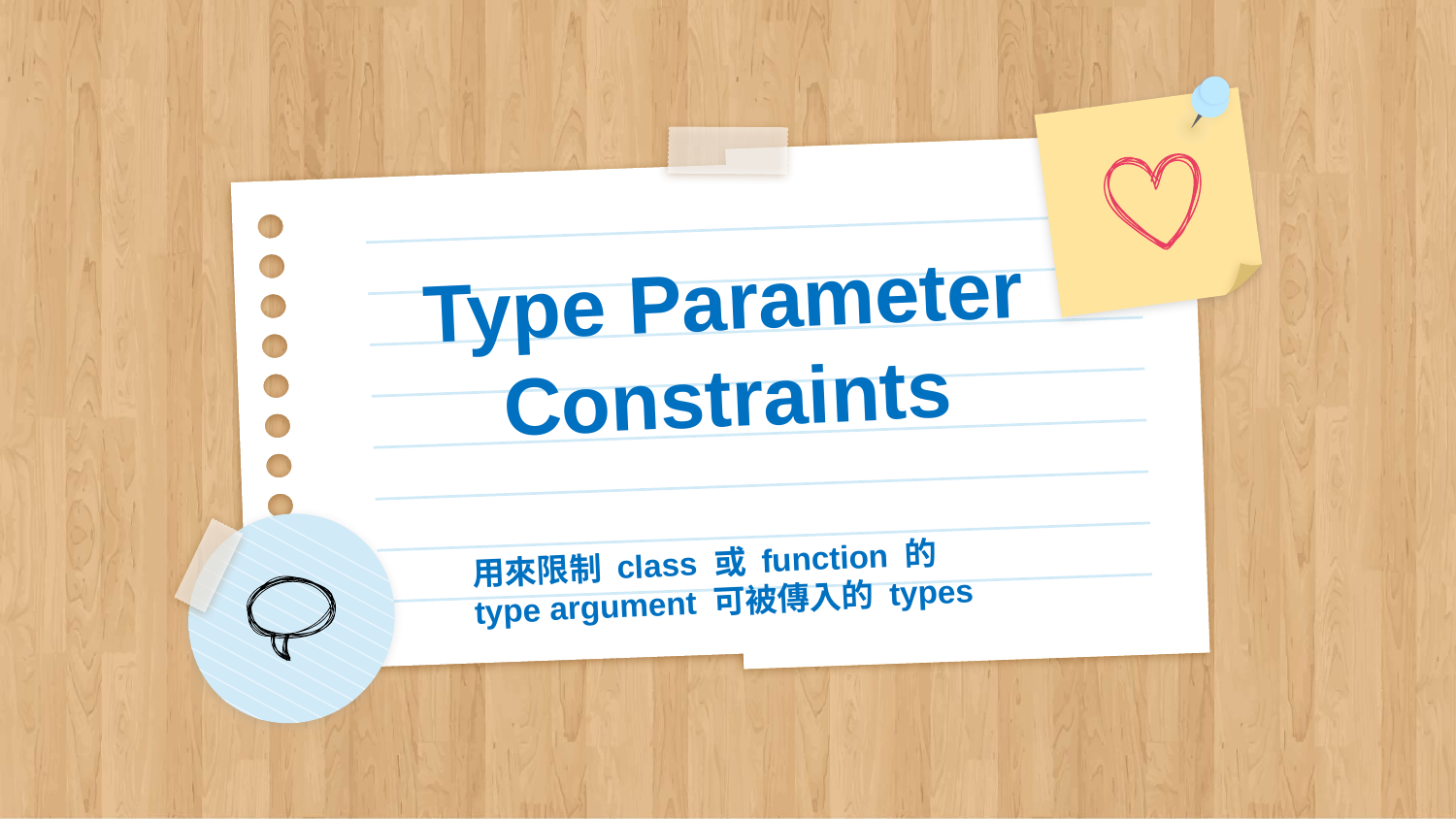

# Type Parameter Constraints

用來限制 class 或 function 的 type argument 可被傳入的 types